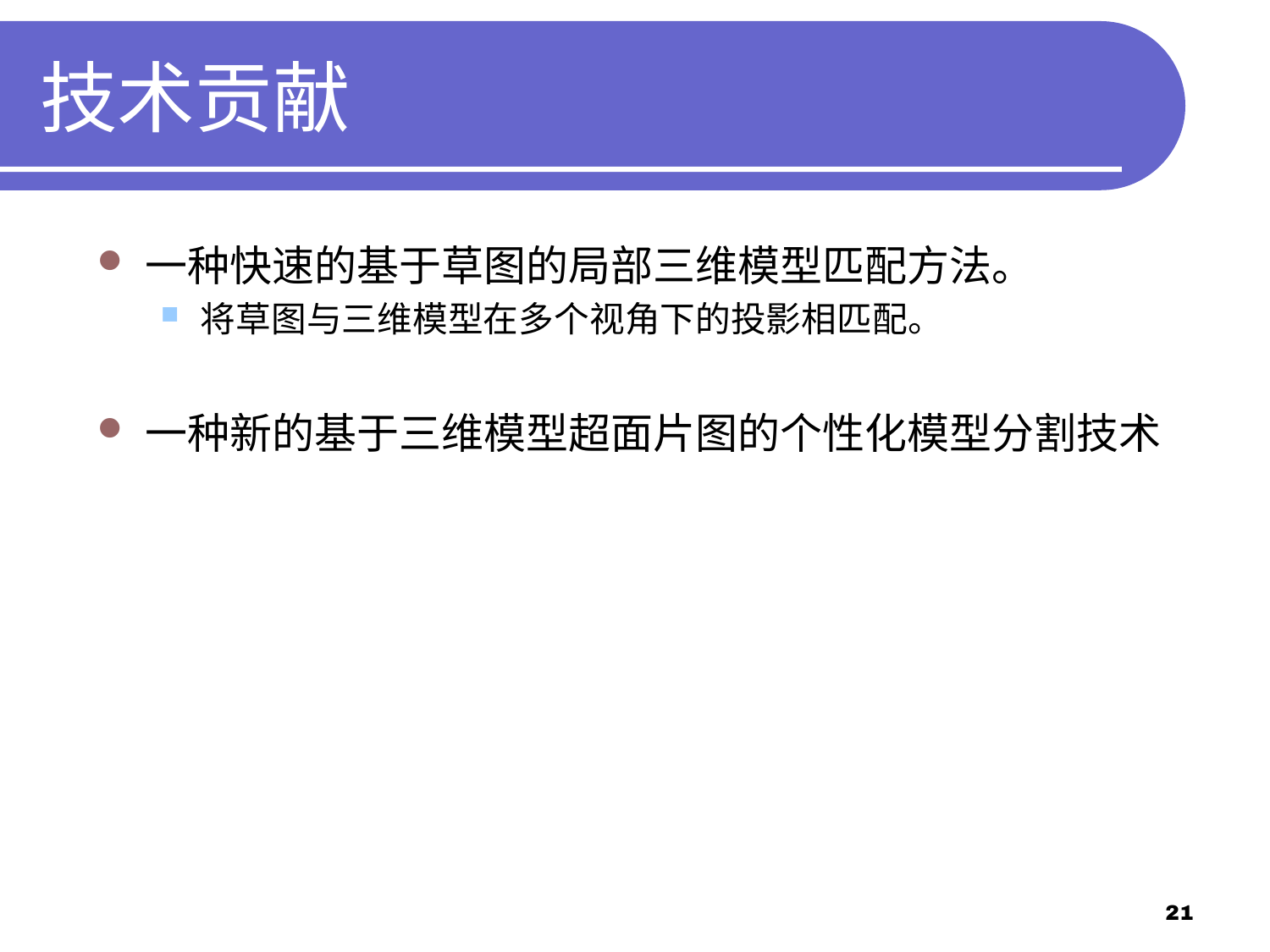

# 技术贡献
一种快速的基于草图的局部三维模型匹配方法。
将草图与三维模型在多个视角下的投影相匹配。

一种新的基于三维模型超面片图的个性化模型分割技术
21